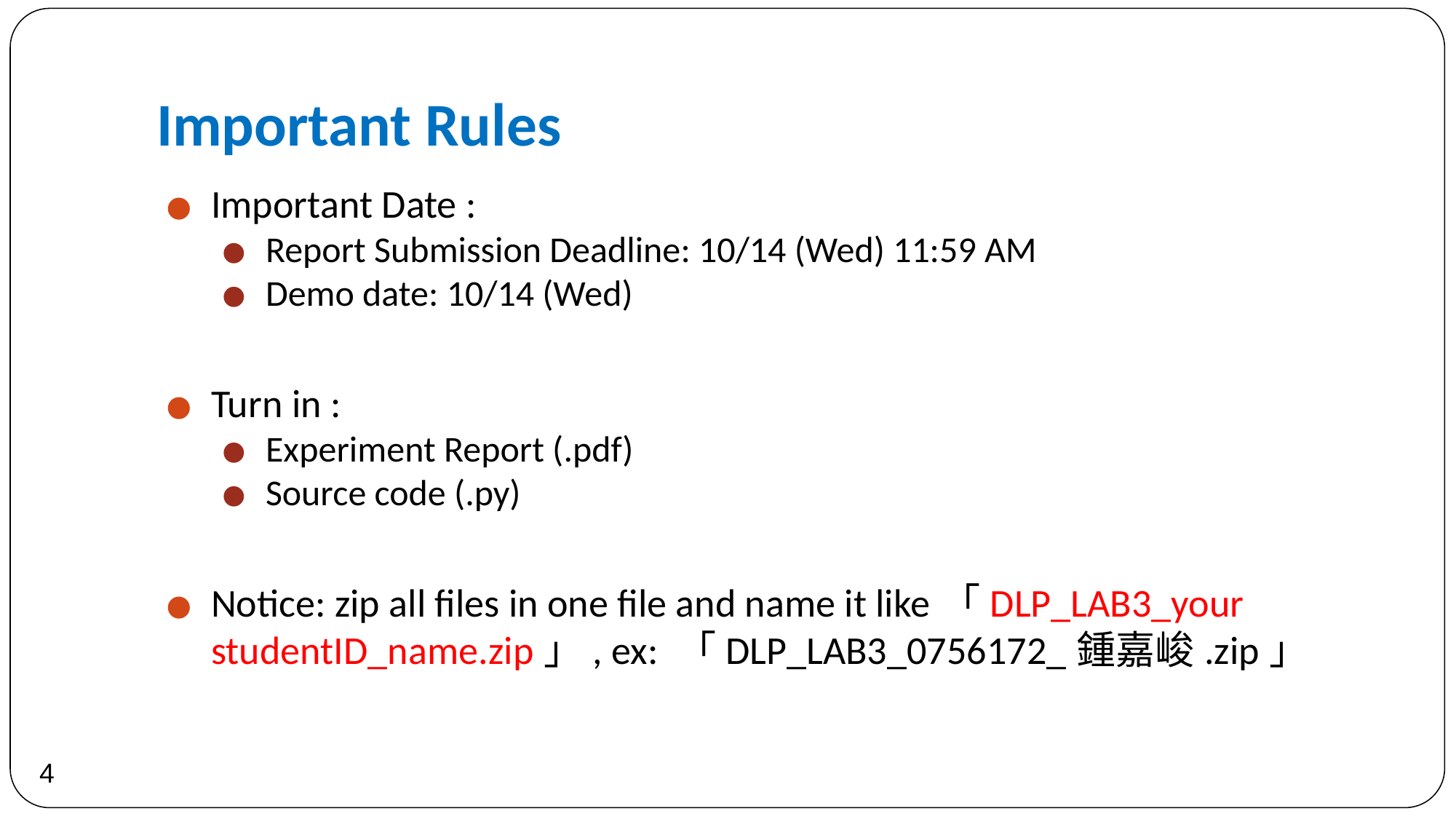

# Important Rules
Important Date :
Report Submission Deadline: 10/14 (Wed) 11:59 AM
Demo date: 10/14 (Wed)

Turn in :
Experiment Report (.pdf)
Source code (.py)

Notice: zip all files in one file and name it like「DLP_LAB3_your studentID_name.zip」, ex: 「DLP_LAB3_0756172_鍾嘉峻.zip」